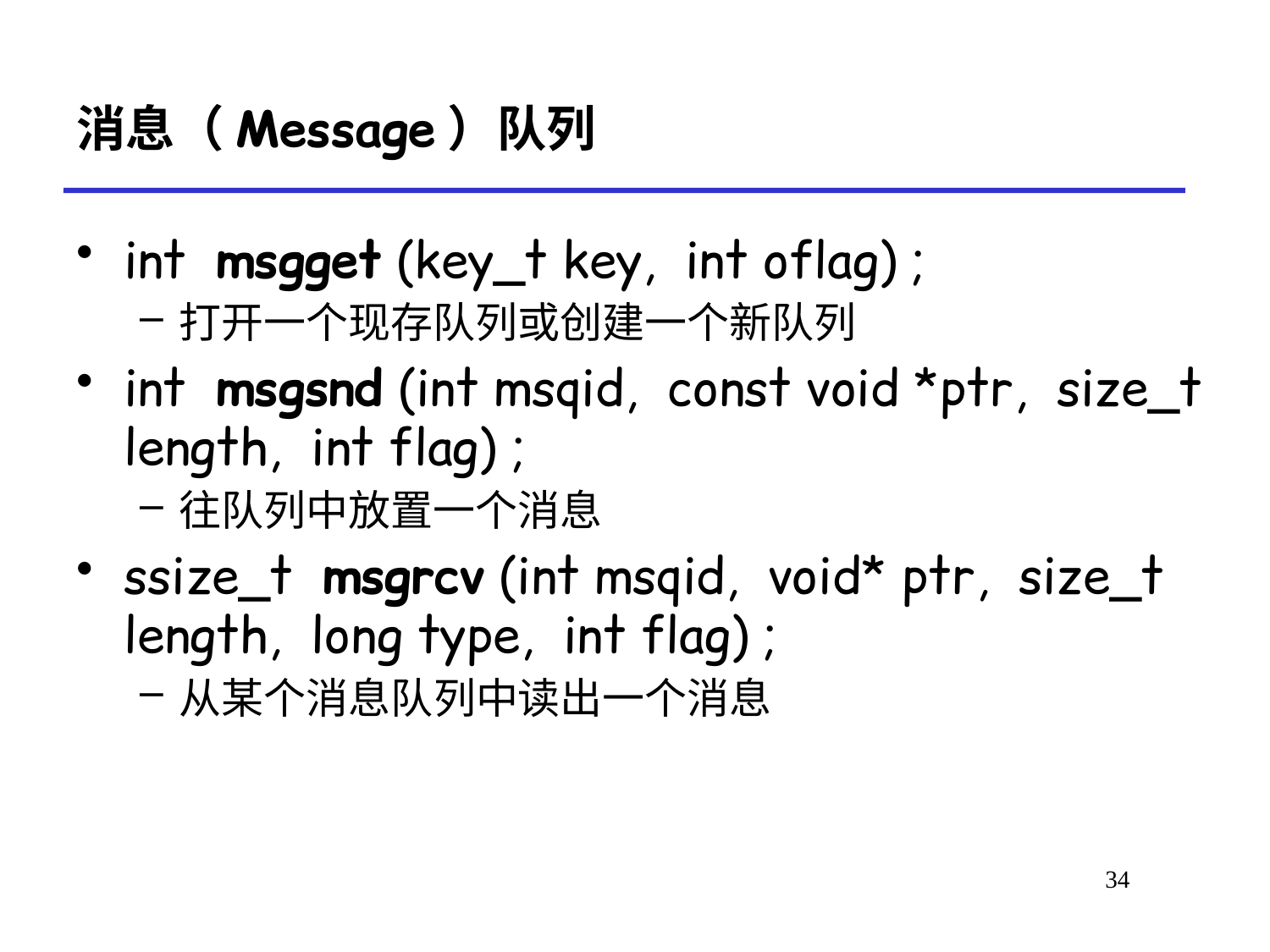

# 消息（Message）队列
int  msgget (key_t key,  int oflag) ;
打开一个现存队列或创建一个新队列
int  msgsnd (int msqid,  const void *ptr,  size_t length,  int flag) ;
往队列中放置一个消息
ssize_t  msgrcv (int msqid,  void* ptr,  size_t length,  long type,  int flag) ;
从某个消息队列中读出一个消息
34